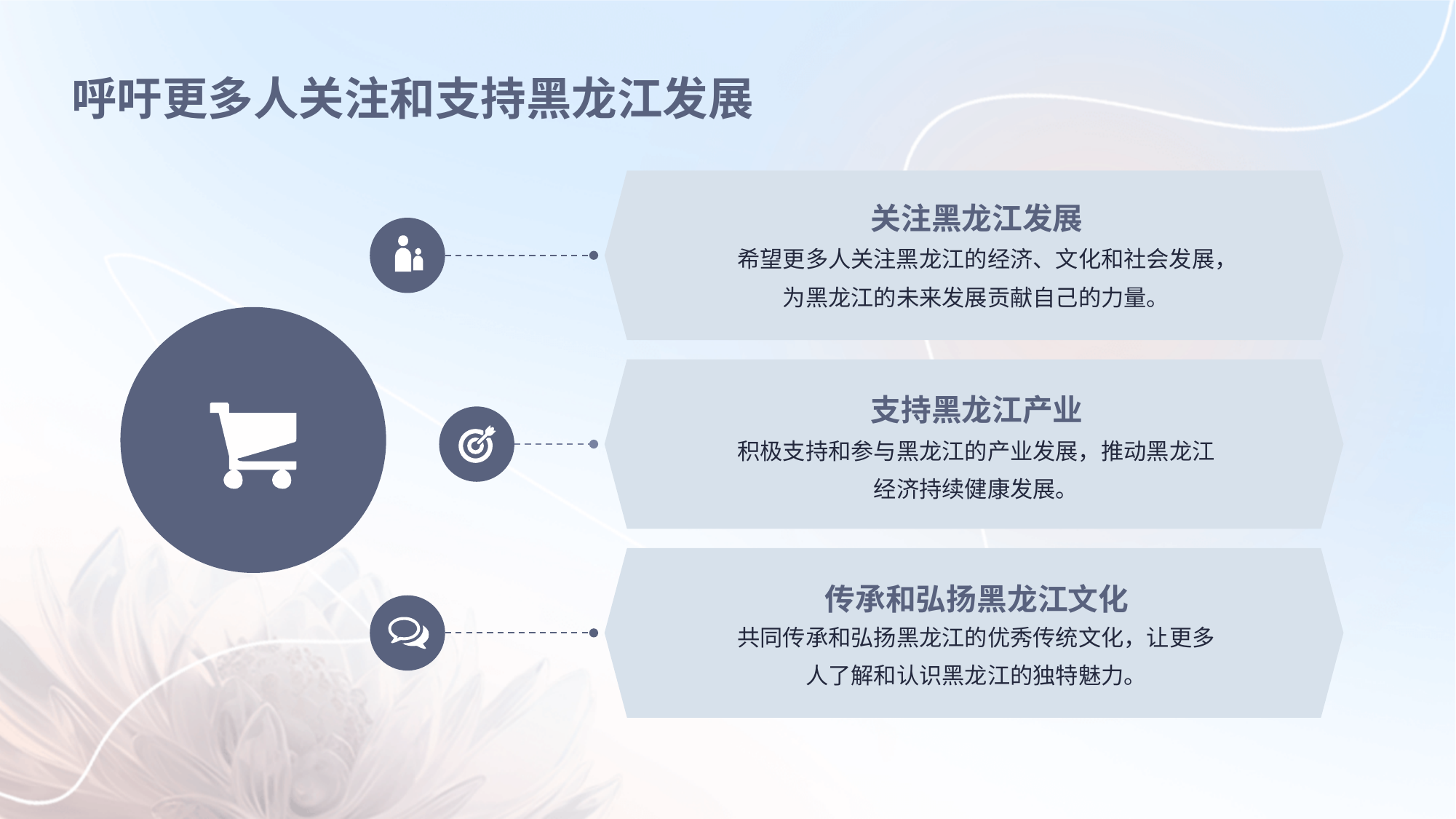

呼吁更多人关注和支持黑龙江发展

关注黑龙江发展

希望更多人关注黑龙江的经济、文化和社会发展，为黑龙江的未来发展贡献自己的力量。

支持黑龙江产业

积极支持和参与黑龙江的产业发展，推动黑龙江经济持续健康发展。

传承和弘扬黑龙江文化

共同传承和弘扬黑龙江的优秀传统文化，让更多人了解和认识黑龙江的独特魅力。